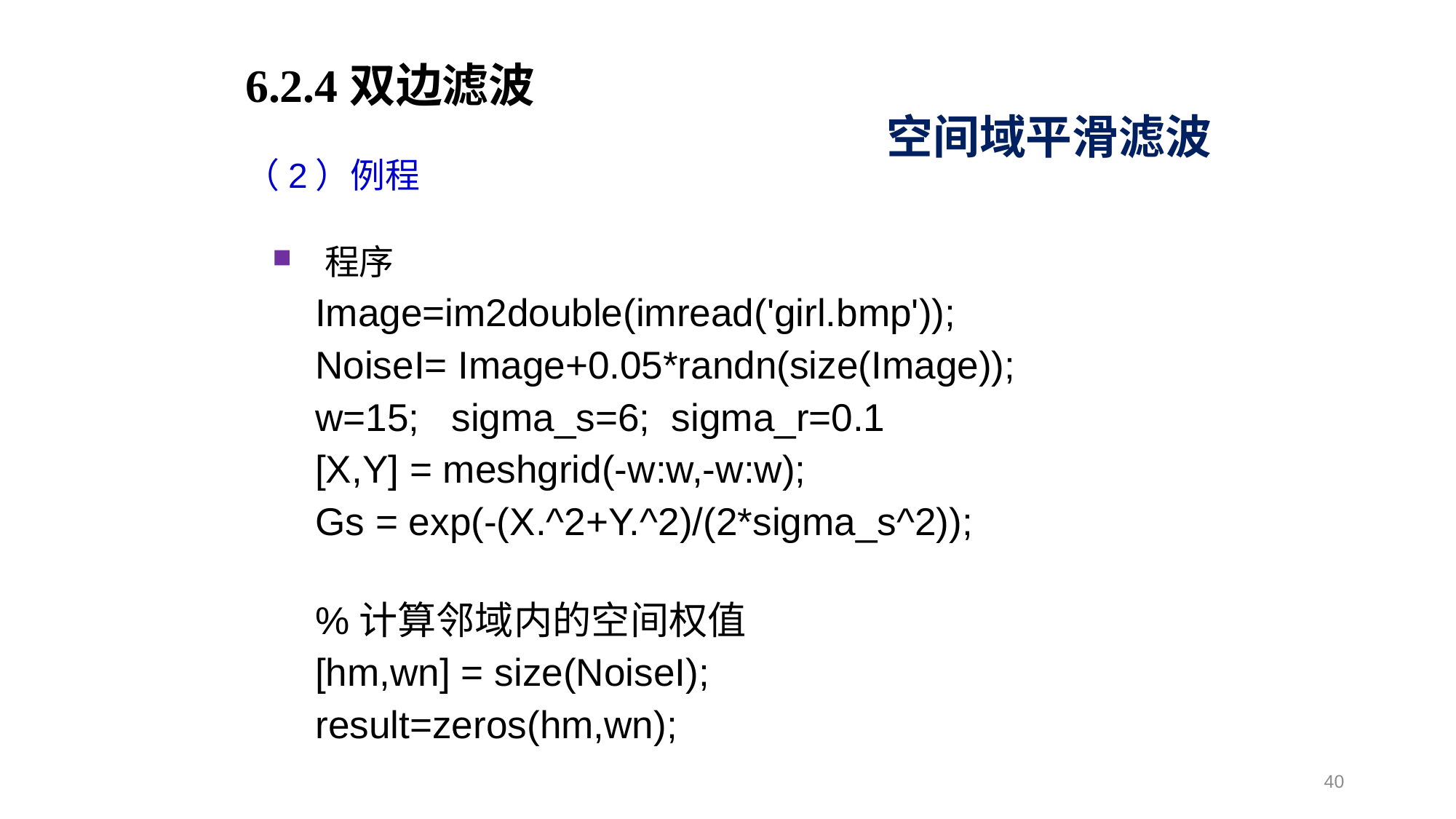

6.2.4双边滤波
空间域平滑滤波
（2）例程
程序
    Image=im2double(imread('girl.bmp'));
    NoiseI= Image+0.05*randn(size(Image));
    w=15;   sigma_s=6;  sigma_r=0.1
    [X,Y] = meshgrid(-w:w,-w:w);
    Gs = exp(-(X.^2+Y.^2)/(2*sigma_s^2));
    %计算邻域内的空间权值
    [hm,wn] = size(NoiseI);
    result=zeros(hm,wn);
40